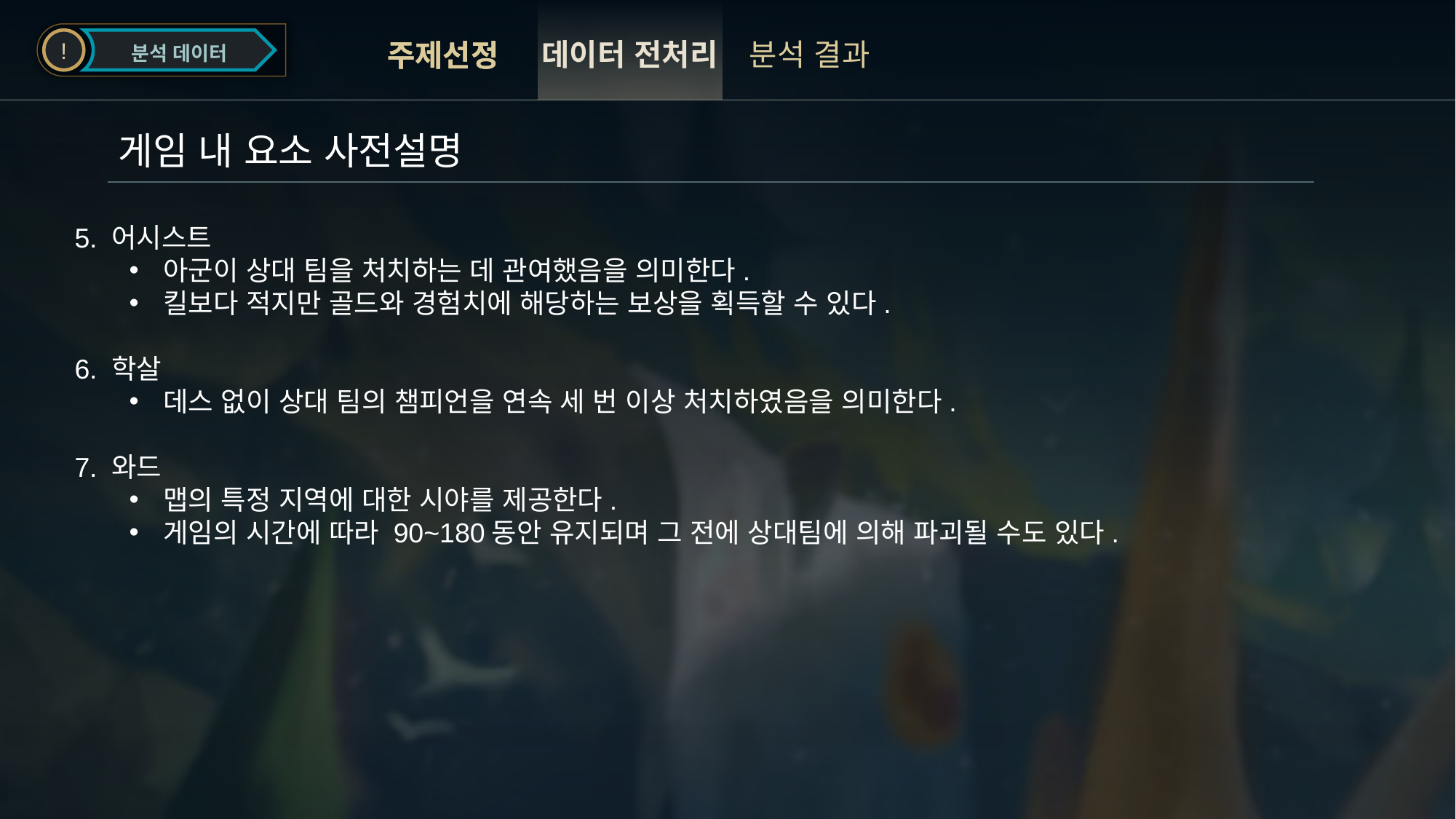

!
분석 데이터
데이터 전처리
분석 결과
주제선정
주제선정
게임 내 요소 사전설명
5. 어시스트
아군이 상대 팀을 처치하는 데 관여했음을 의미한다.
킬보다 적지만 골드와 경험치에 해당하는 보상을 획득할 수 있다.

6. 학살
데스 없이 상대 팀의 챔피언을 연속 세 번 이상 처치하였음을 의미한다.

7. 와드
맵의 특정 지역에 대한 시야를 제공한다.
게임의 시간에 따라 90~180동안 유지되며 그 전에 상대팀에 의해 파괴될 수도 있다.